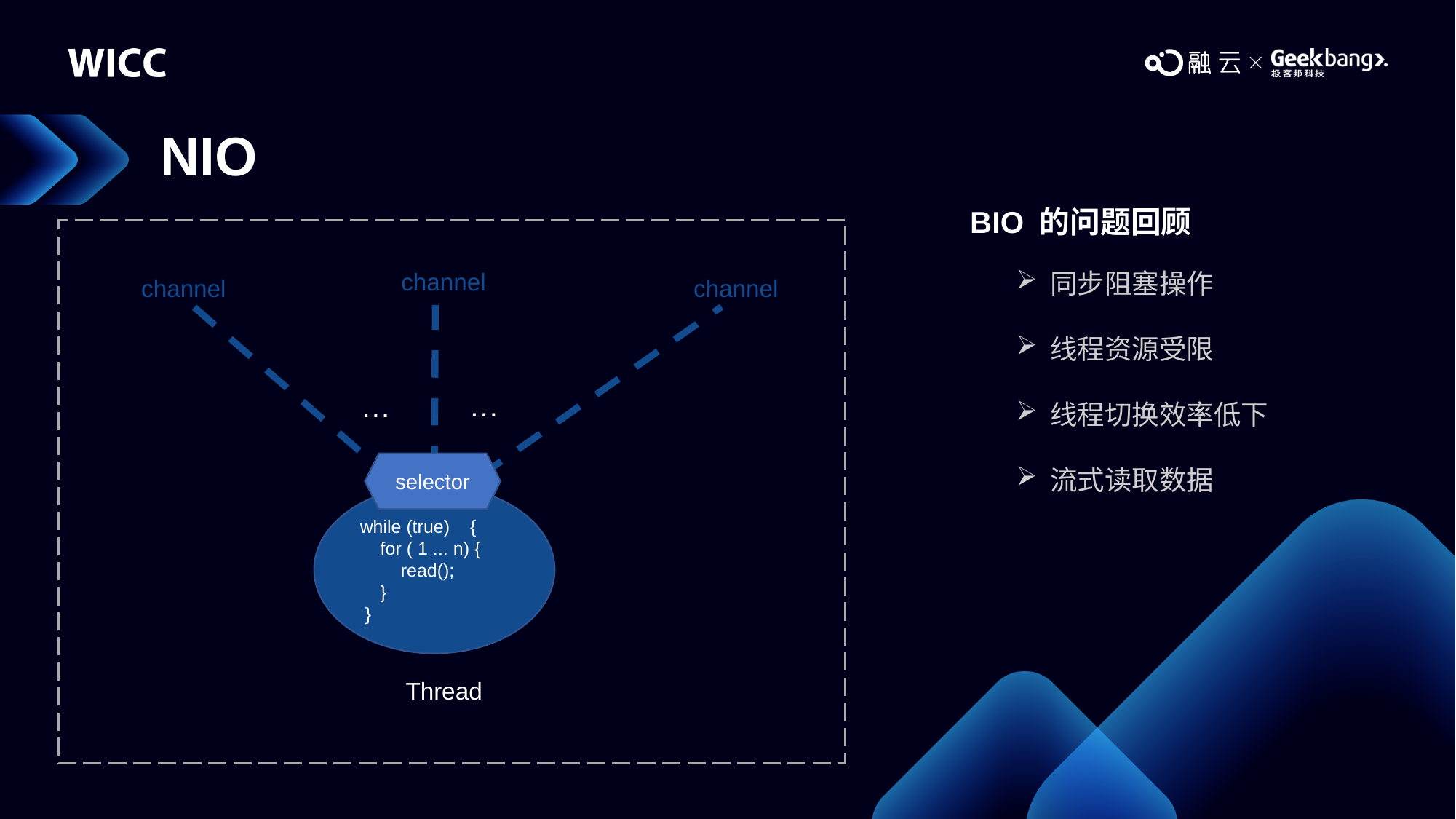

# NIO
BIO 的问题回顾

channel
同步阻塞操作

线程资源受限

线程切换效率低下

流式读取数据
channel
channel
…
…
selector
while (true)    {
    for ( 1 ... n) {
        read();
    }
 }
Thread